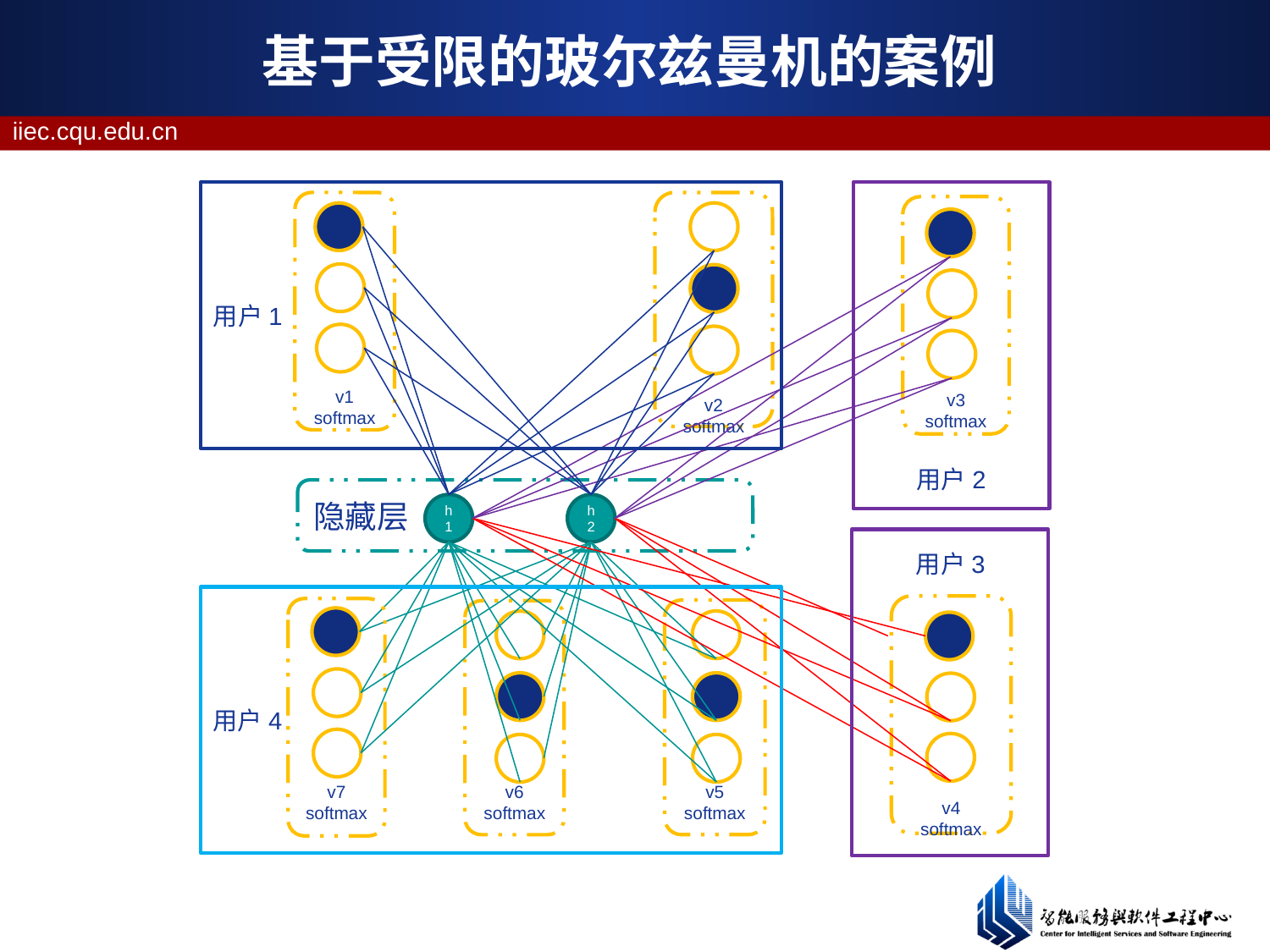

# 基于受限的玻尔兹曼机的案例
用户1

用户2

v1
softmax

v2
softmax

v3
softmax

隐藏层
h1
h2

用户3
用户4

v4
softmax

v7
softmax

v5
softmax

v6
softmax